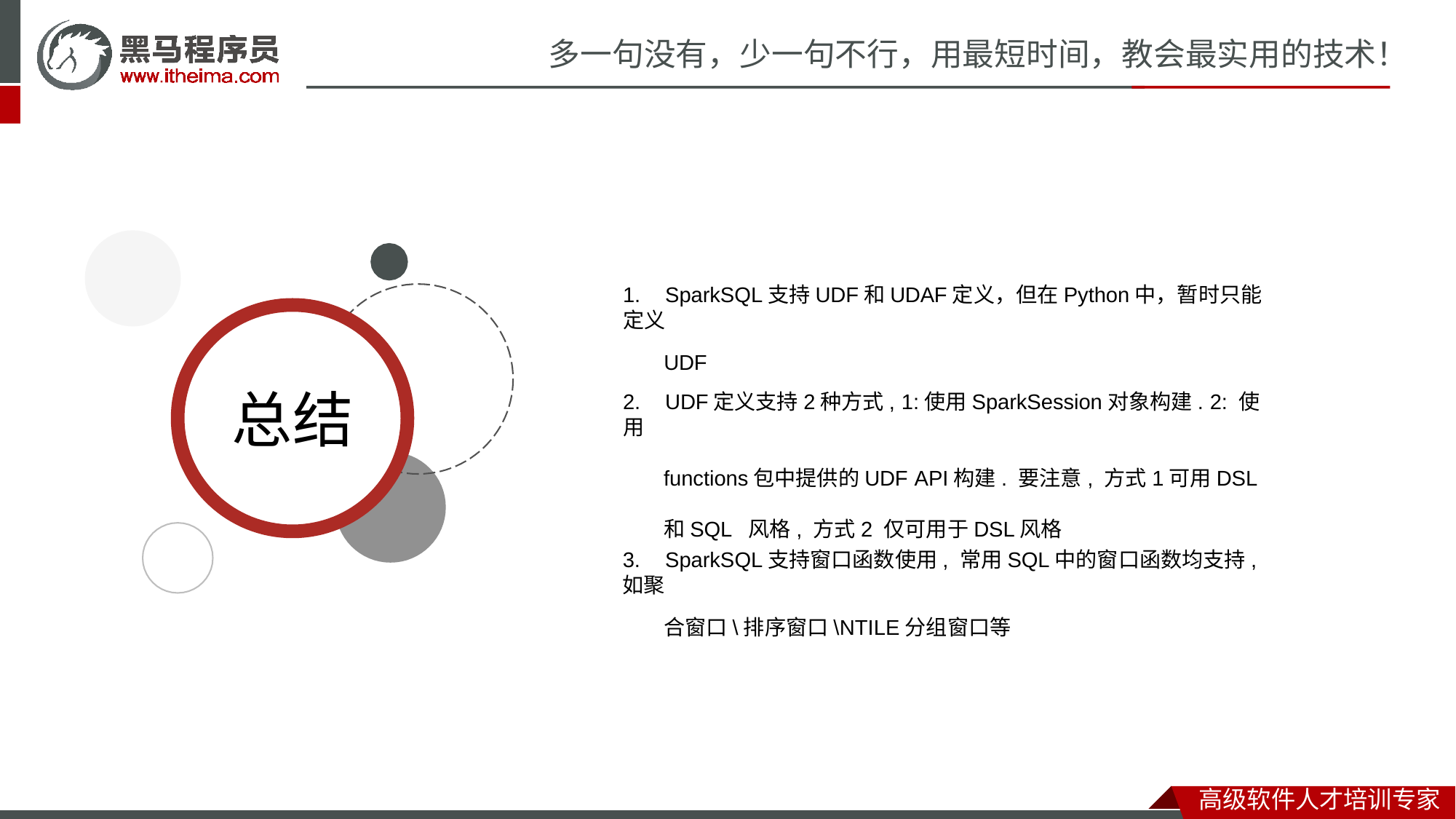

# 多一句没有，少一句不行，用最短时间，教会最实用的技术！

1.	SparkSQL支持UDF和UDAF定义，但在Python中，暂时只能定义

UDF
总结
2.	UDF定义支持2种方式, 1:使用SparkSession对象构建. 2: 使用
functions包中提供的UDF API构建. 要注意, 方式1可用DSL和SQL  风格, 方式2 仅可用于DSL风格
3.	SparkSQL支持窗口函数使用, 常用SQL中的窗口函数均支持, 如聚

合窗口\排序窗口\NTILE分组窗口等
高级软件人才培训专家